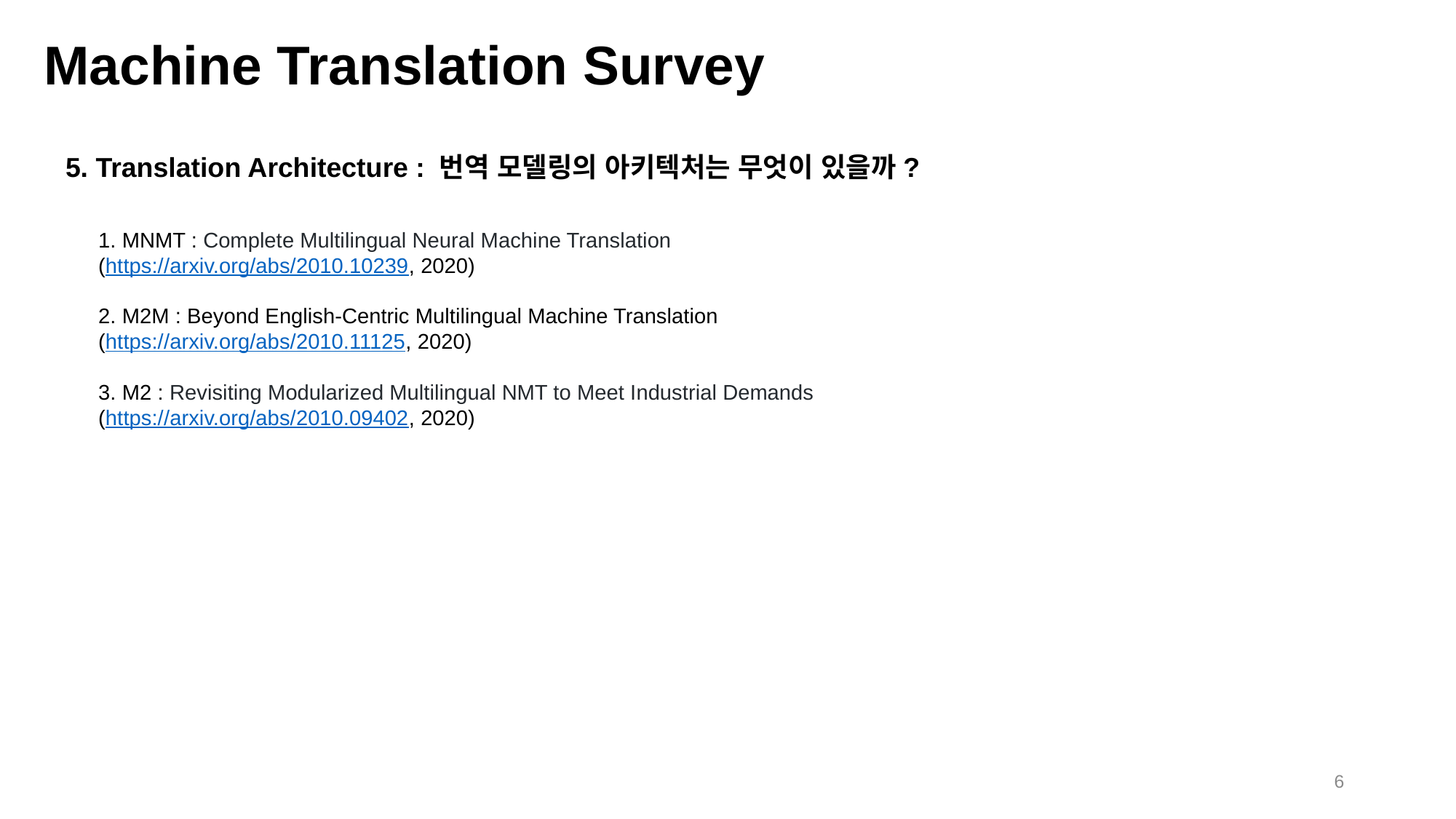

# Machine Translation Survey

5. Translation Architecture : 번역 모델링의 아키텍처는 무엇이 있을까?

1. MNMT : Complete Multilingual Neural Machine Translation
(https://arxiv.org/abs/2010.10239, 2020)

2. M2M : Beyond English-Centric Multilingual Machine Translation
(https://arxiv.org/abs/2010.11125, 2020)

3. M2 : Revisiting Modularized Multilingual NMT to Meet Industrial Demands
(https://arxiv.org/abs/2010.09402, 2020)

6